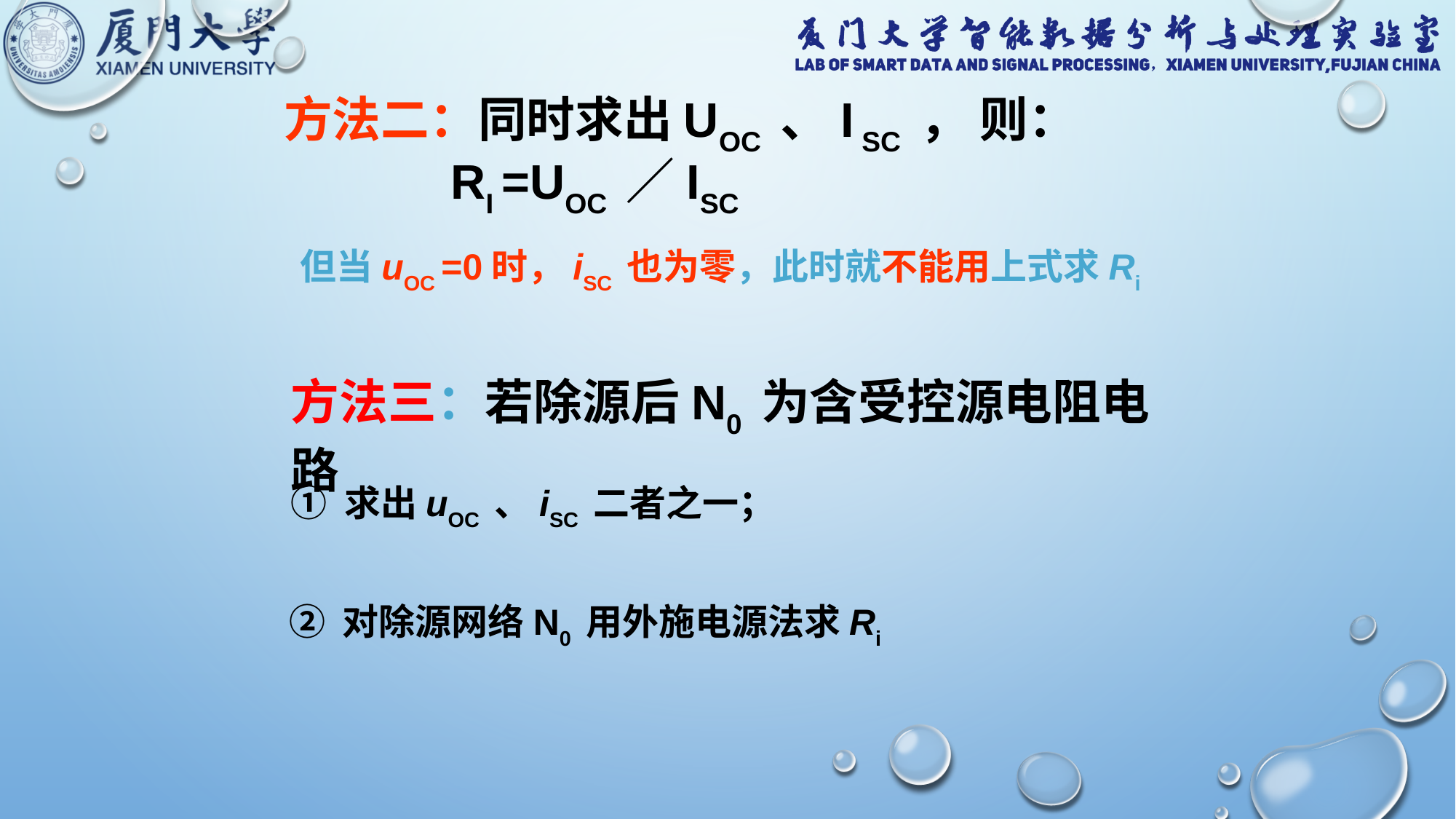

# 方法二：同时求出uOC 、i SC ， 则： Ri =uOC ／iSC
但当uOC =0时，iSC 也为零，此时就不能用上式求Ri
方法三：若除源后N0 为含受控源电阻电路
① 求出uOC 、iSC 二者之一；
② 对除源网络N0 用外施电源法求Ri